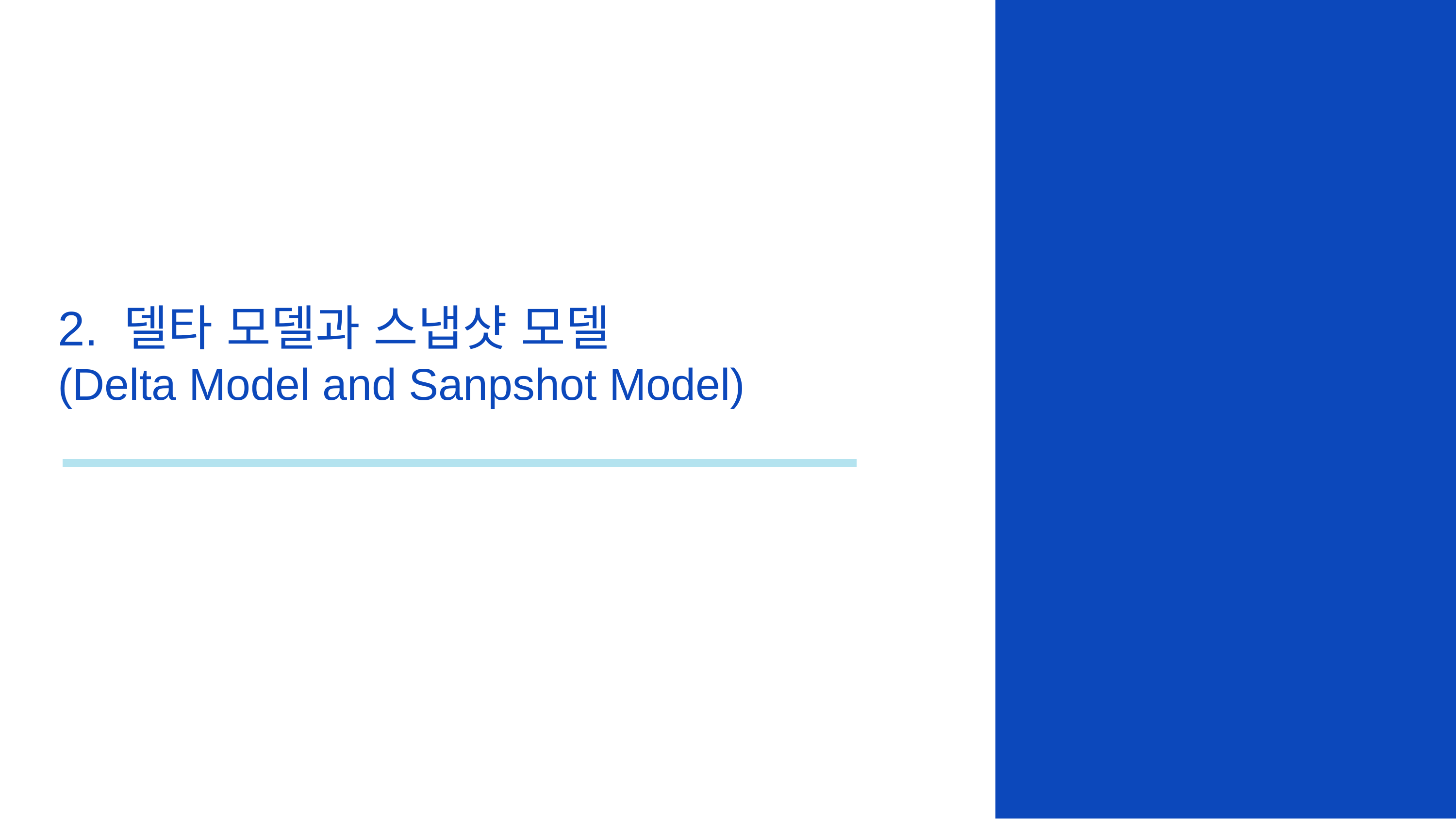

2. 델타 모델과 스냅샷 모델
(Delta Model and Sanpshot Model)